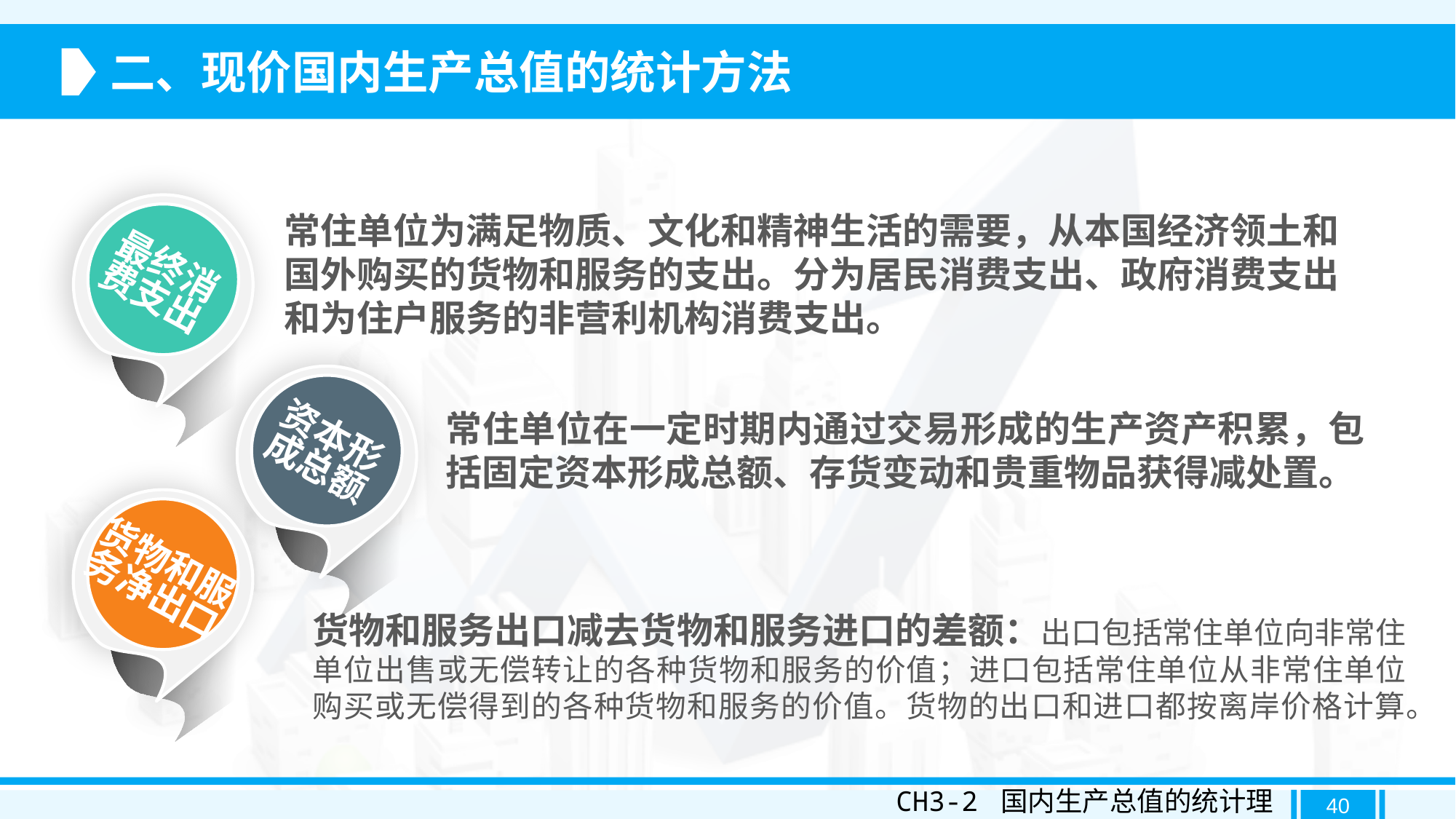

二、现价国内生产总值的统计方法

常住单位为满足物质、文化和精神生活的需要，从本国经济领土和国外购买的货物和服务的支出。分为居民消费支出、政府消费支出和为住户服务的非营利机构消费支出。
最终消费支出

常住单位在一定时期内通过交易形成的生产资产积累，包括固定资本形成总额、存货变动和贵重物品获得减处置。
资本形成总额

货物和服务净出口
货物和服务出口减去货物和服务进口的差额：出口包括常住单位向非常住单位出售或无偿转让的各种货物和服务的价值；进口包括常住单位从非常住单位购买或无偿得到的各种货物和服务的价值。货物的出口和进口都按离岸价格计算。
CH3-2 国内生产总值的统计理论
40